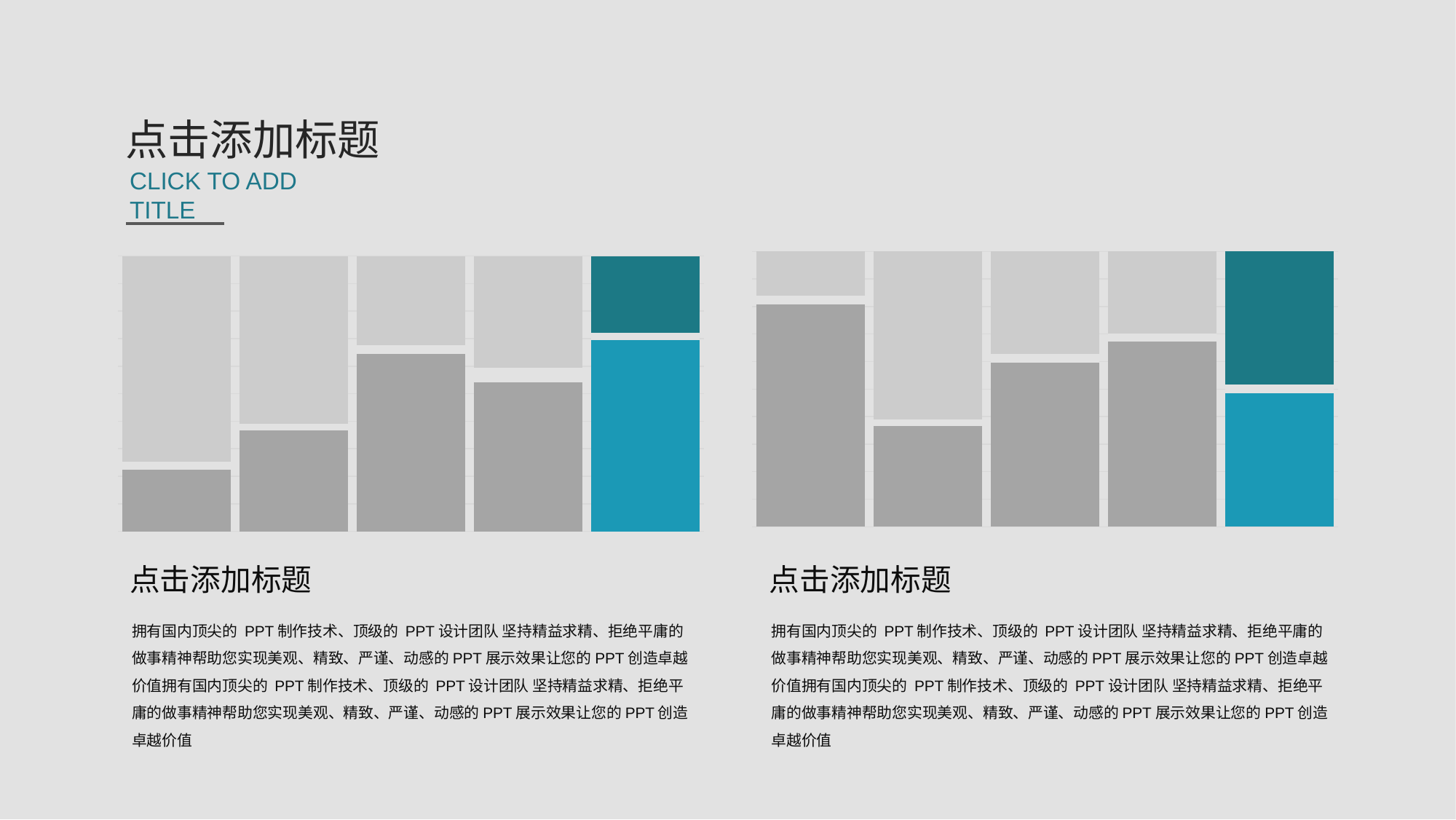

点击添加标题
CLICK TO ADD TITLE

### Chart

| Category | 系列 1 | 系列 2 | 列1 |
|---|---|---|---|
| 类别 2 | 5.0 | 0.2 | 1.0 |
| 类别 3 | 3.0 | 0.2 | 5.0 |
| 类别 4 | 4.0 | 0.2 | 2.5 |
| 类别 5 | 4.5 | 0.2 | 2.0 |

### Chart

| Category | 系列 1 | 系列 2 | 列1 |
|---|---|---|---|
| 类别 2 | 1.5 | 0.2 | 5.0 |
| 类别 3 | 3.0 | 0.2 | 5.0 |
| 类别 4 | 4.0 | 0.2 | 2.0 |
| 类别 5 | 2.0 | 0.2 | 1.5 |
点击添加标题
拥有国内顶尖的 PPT制作技术、顶级的 PPT设计团队 坚持精益求精、拒绝平庸的做事精神帮助您实现美观、精致、严谨、动感的PPT展示效果让您的PPT创造卓越价值拥有国内顶尖的 PPT制作技术、顶级的 PPT设计团队 坚持精益求精、拒绝平庸的做事精神帮助您实现美观、精致、严谨、动感的PPT展示效果让您的PPT创造卓越价值
点击添加标题
拥有国内顶尖的 PPT制作技术、顶级的 PPT设计团队 坚持精益求精、拒绝平庸的做事精神帮助您实现美观、精致、严谨、动感的PPT展示效果让您的PPT创造卓越价值拥有国内顶尖的 PPT制作技术、顶级的 PPT设计团队 坚持精益求精、拒绝平庸的做事精神帮助您实现美观、精致、严谨、动感的PPT展示效果让您的PPT创造卓越价值